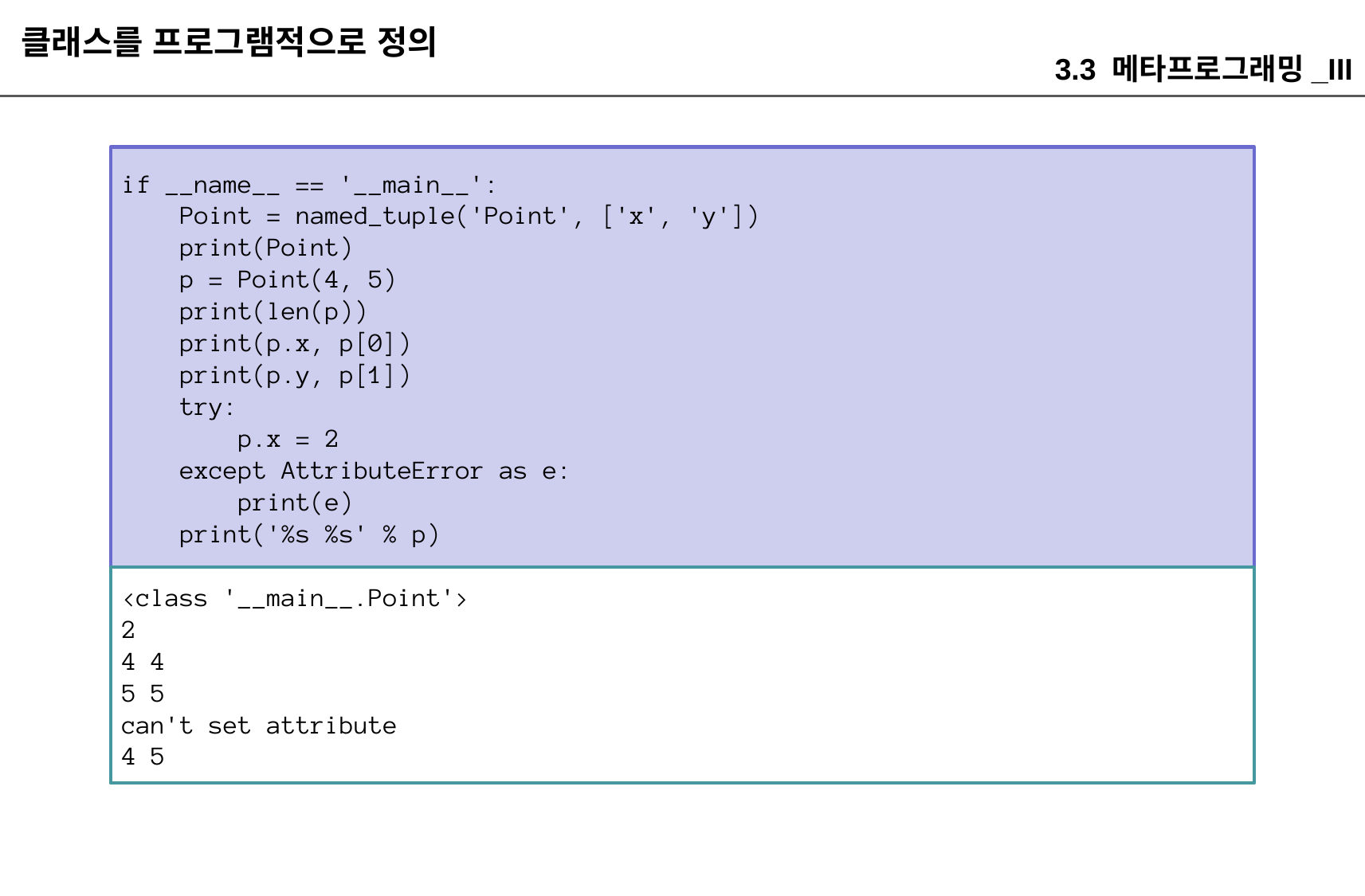

클래스를 프로그램적으로 정의
3.3 메타프로그래밍_III
if __name__ == '__main__':
    Point = named_tuple('Point', ['x', 'y'])
    print(Point)
    p = Point(4, 5)
    print(len(p))
    print(p.x, p[0])
    print(p.y, p[1])
    try:
        p.x = 2
    except AttributeError as e:
        print(e)
    print('%s %s' % p)
<class '__main__.Point'>
2
4 4
5 5
can't set attribute
4 5